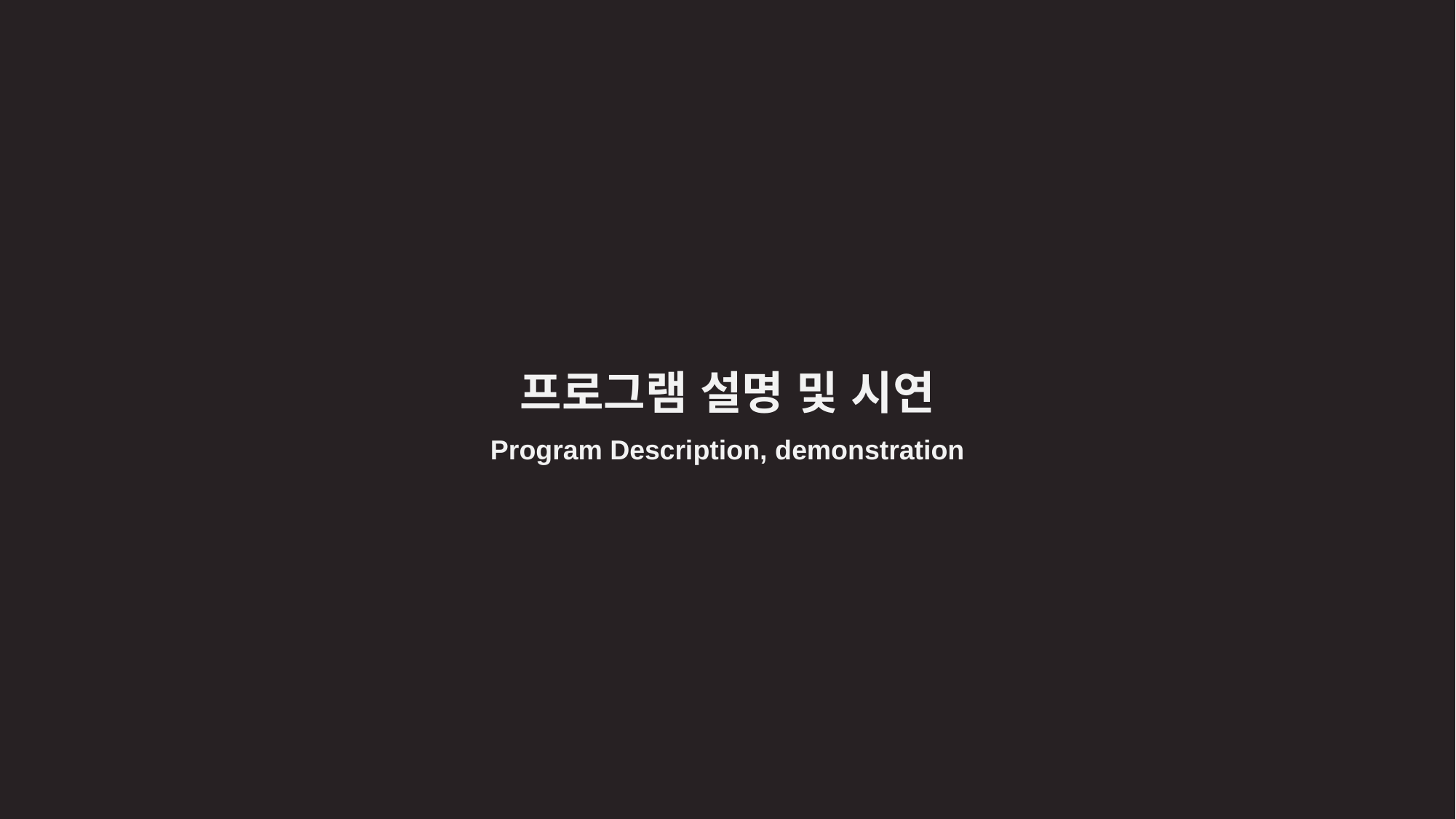

프로그램 설명 및 시연
Program Description, demonstration